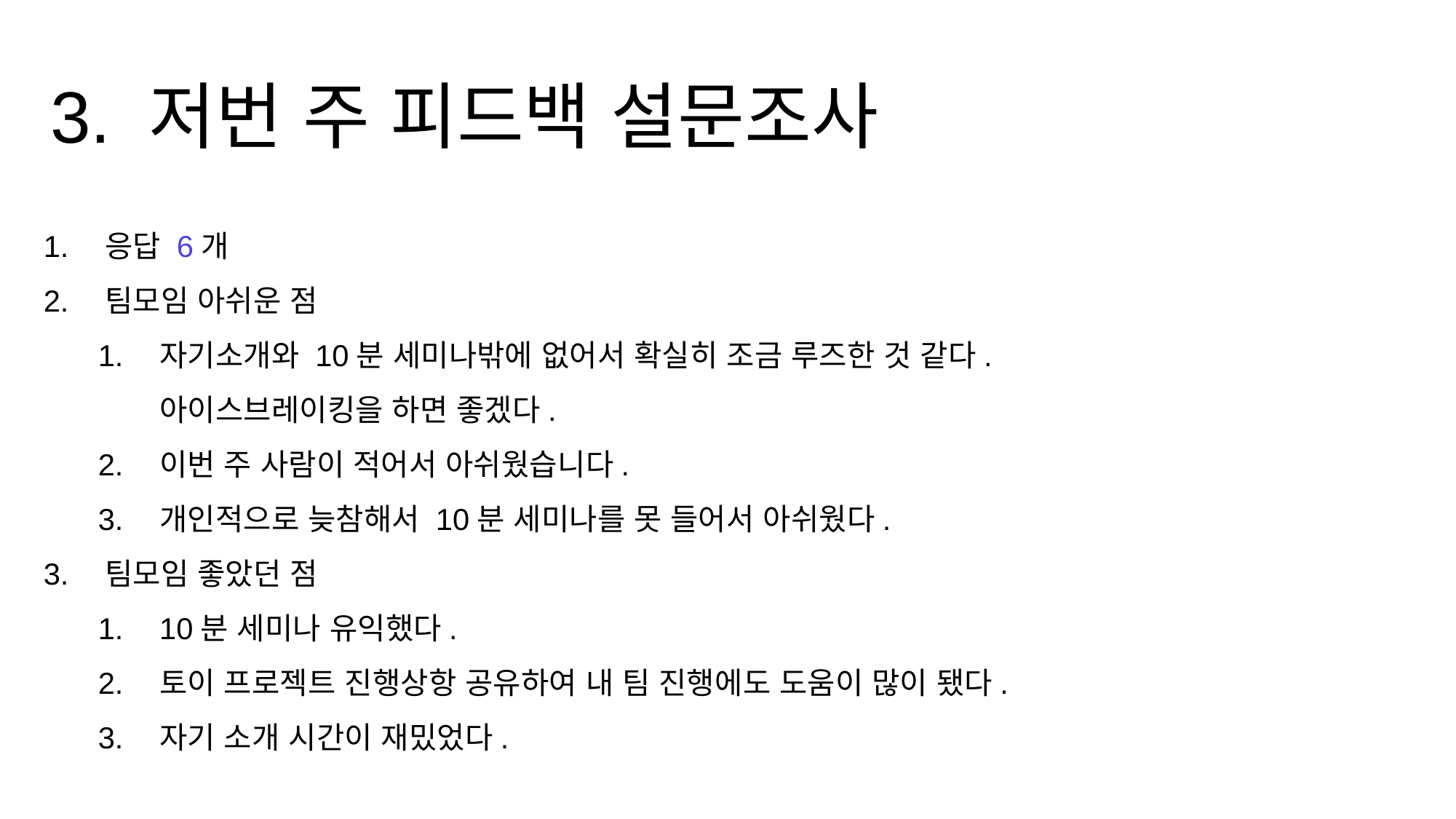

3. 저번 주 피드백 설문조사
응답 6개
팀모임 아쉬운 점
자기소개와 10분 세미나밖에 없어서 확실히 조금 루즈한 것 같다.
아이스브레이킹을 하면 좋겠다.
이번 주 사람이 적어서 아쉬웠습니다.
개인적으로 늦참해서 10분 세미나를 못 들어서 아쉬웠다.
팀모임 좋았던 점
10분 세미나 유익했다.
토이 프로젝트 진행상항 공유하여 내 팀 진행에도 도움이 많이 됐다.
자기 소개 시간이 재밌었다.